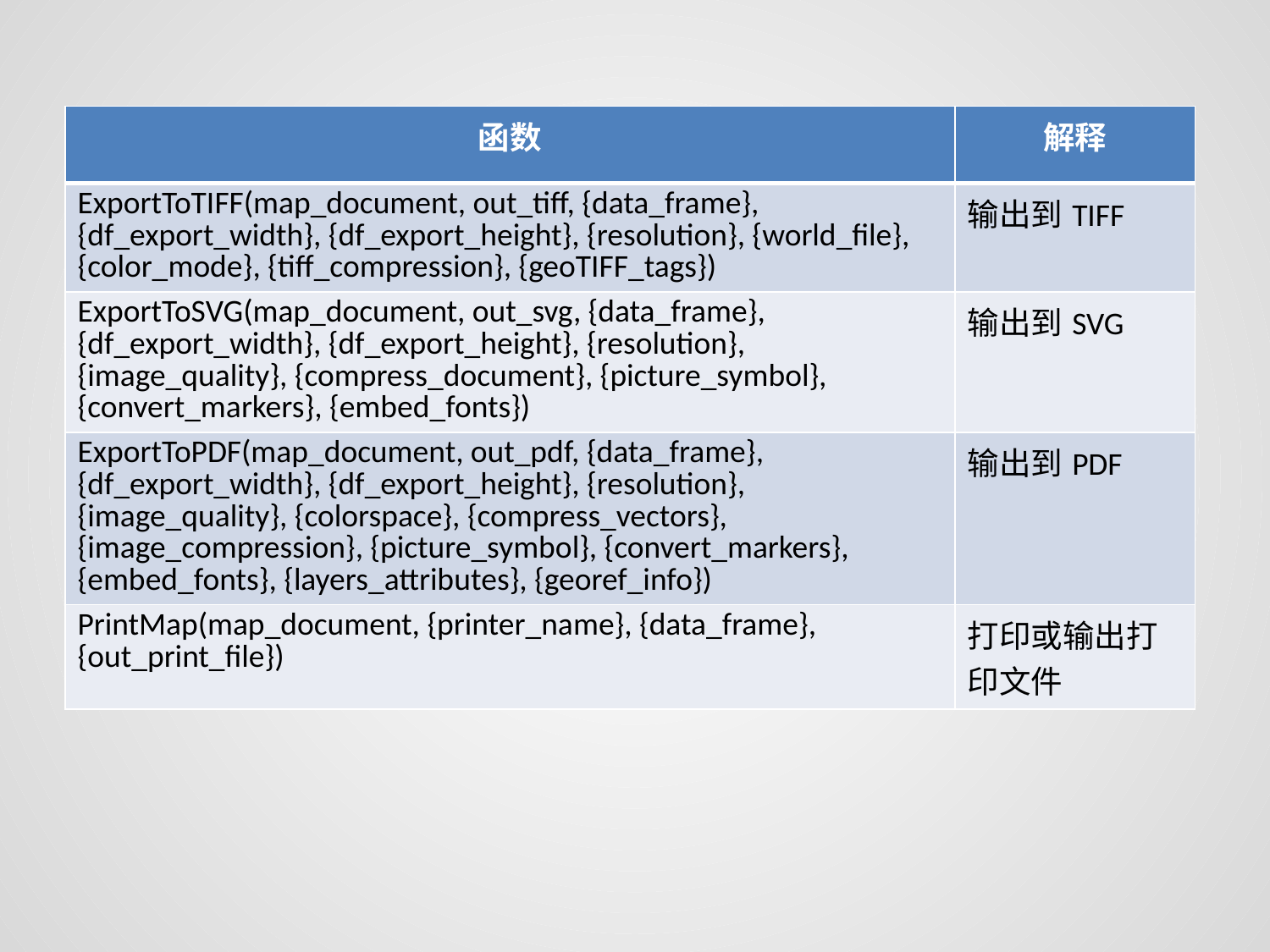

| 函数 | 解释 |
| --- | --- |
| ExportToTIFF(map\_document, out\_tiff, {data\_frame}, {df\_export\_width}, {df\_export\_height}, {resolution}, {world\_file}, {color\_mode}, {tiff\_compression}, {geoTIFF\_tags}) | 输出到TIFF |
| ExportToSVG(map\_document, out\_svg, {data\_frame}, {df\_export\_width}, {df\_export\_height}, {resolution}, {image\_quality}, {compress\_document}, {picture\_symbol}, {convert\_markers}, {embed\_fonts}) | 输出到SVG |
| ExportToPDF(map\_document, out\_pdf, {data\_frame}, {df\_export\_width}, {df\_export\_height}, {resolution}, {image\_quality}, {colorspace}, {compress\_vectors}, {image\_compression}, {picture\_symbol}, {convert\_markers}, {embed\_fonts}, {layers\_attributes}, {georef\_info}) | 输出到PDF |
| PrintMap(map\_document, {printer\_name}, {data\_frame}, {out\_print\_file}) | 打印或输出打印文件 |